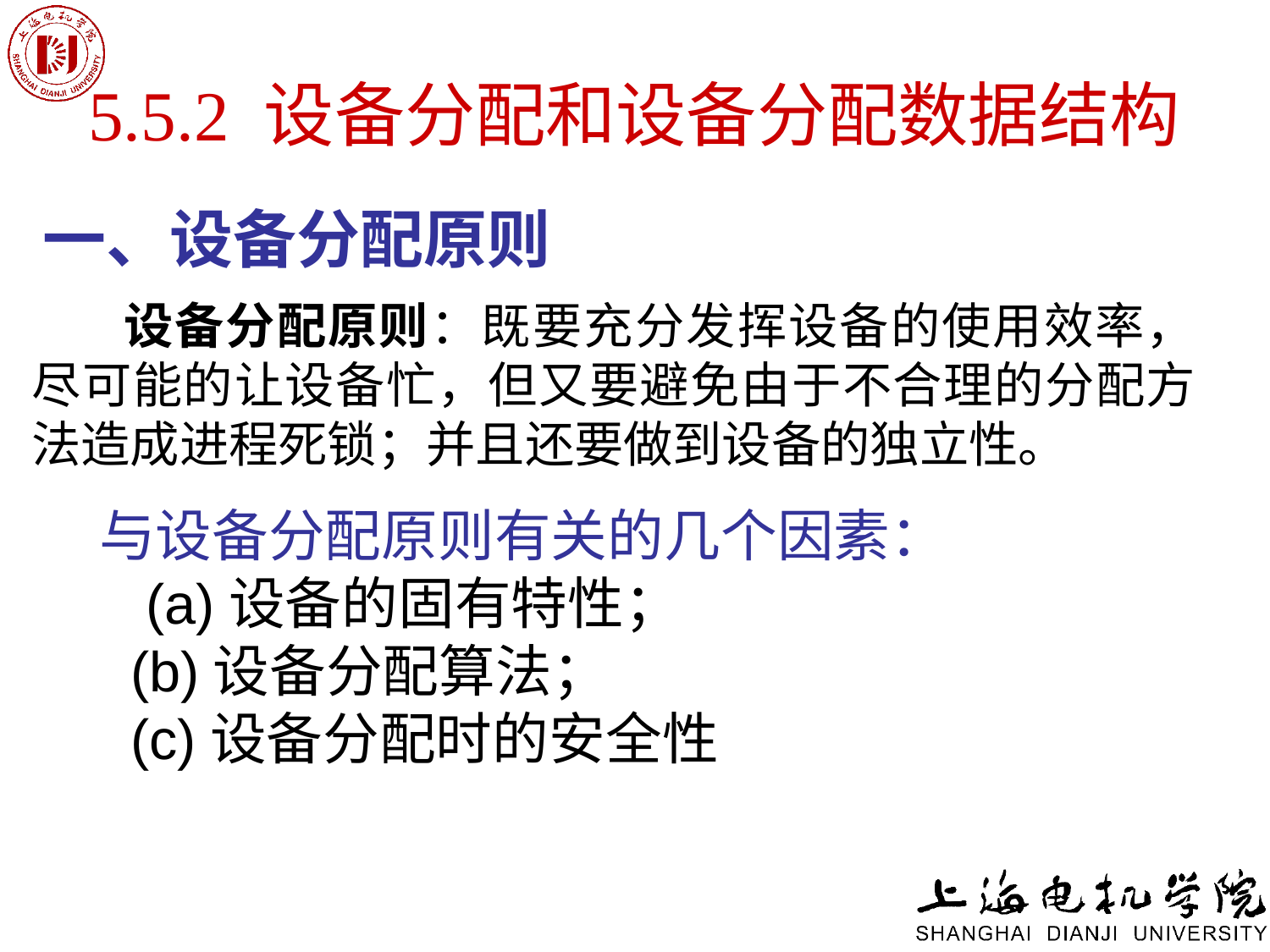

# 5.5.2 设备分配和设备分配数据结构
一、设备分配原则
设备分配原则：既要充分发挥设备的使用效率，尽可能的让设备忙，但又要避免由于不合理的分配方法造成进程死锁；并且还要做到设备的独立性。
与设备分配原则有关的几个因素：
   (a)设备的固有特性；
  (b)设备分配算法；
  (c)设备分配时的安全性